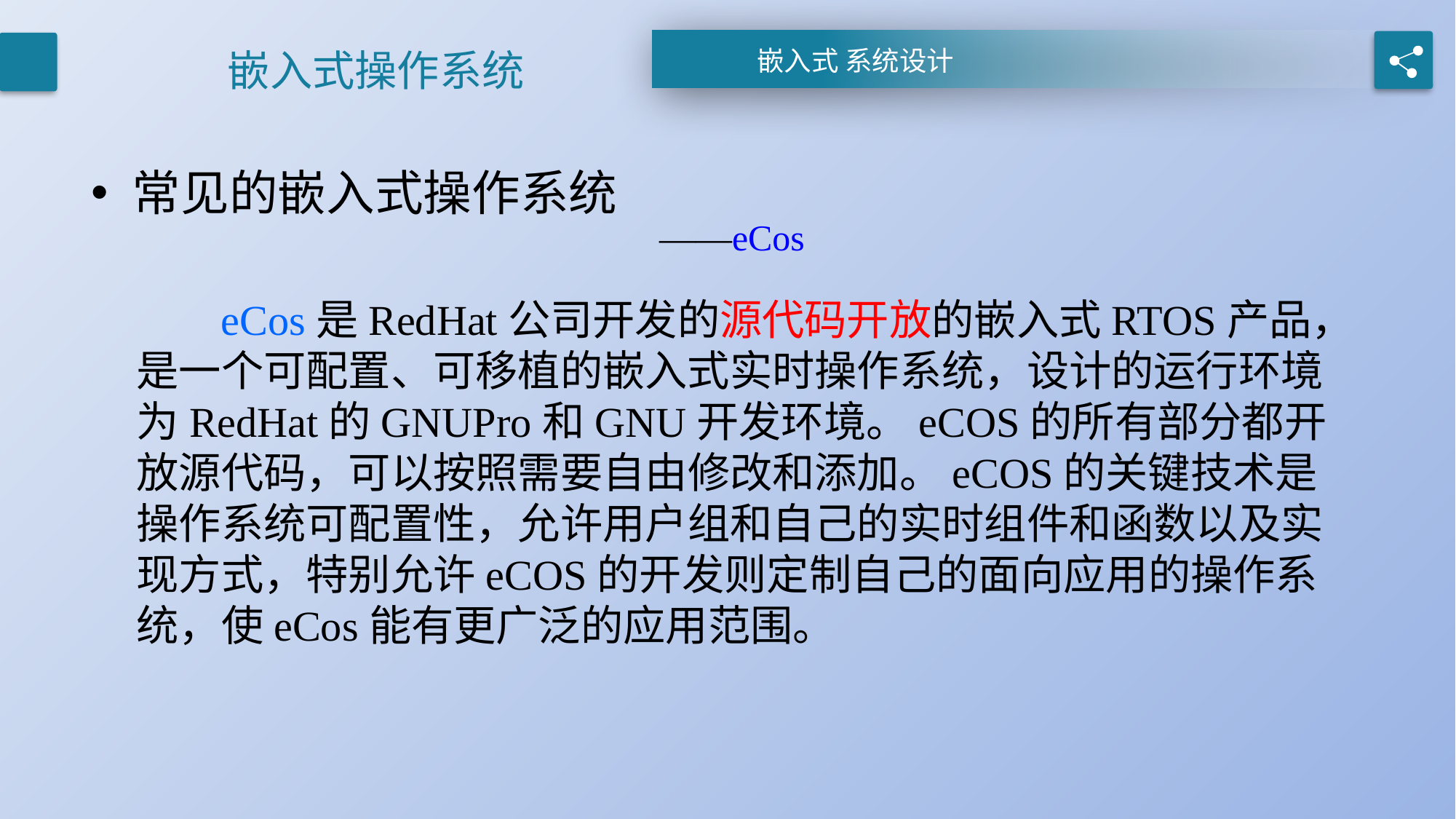

# 嵌入式操作系统
常见的嵌入式操作系统
——eCos
        eCos是RedHat公司开发的源代码开放的嵌入式RTOS产品，是一个可配置、可移植的嵌入式实时操作系统，设计的运行环境为RedHat的GNUPro和GNU开发环境。eCOS的所有部分都开放源代码，可以按照需要自由修改和添加。eCOS的关键技术是操作系统可配置性，允许用户组和自己的实时组件和函数以及实现方式，特别允许eCOS的开发则定制自己的面向应用的操作系统，使eCos能有更广泛的应用范围。